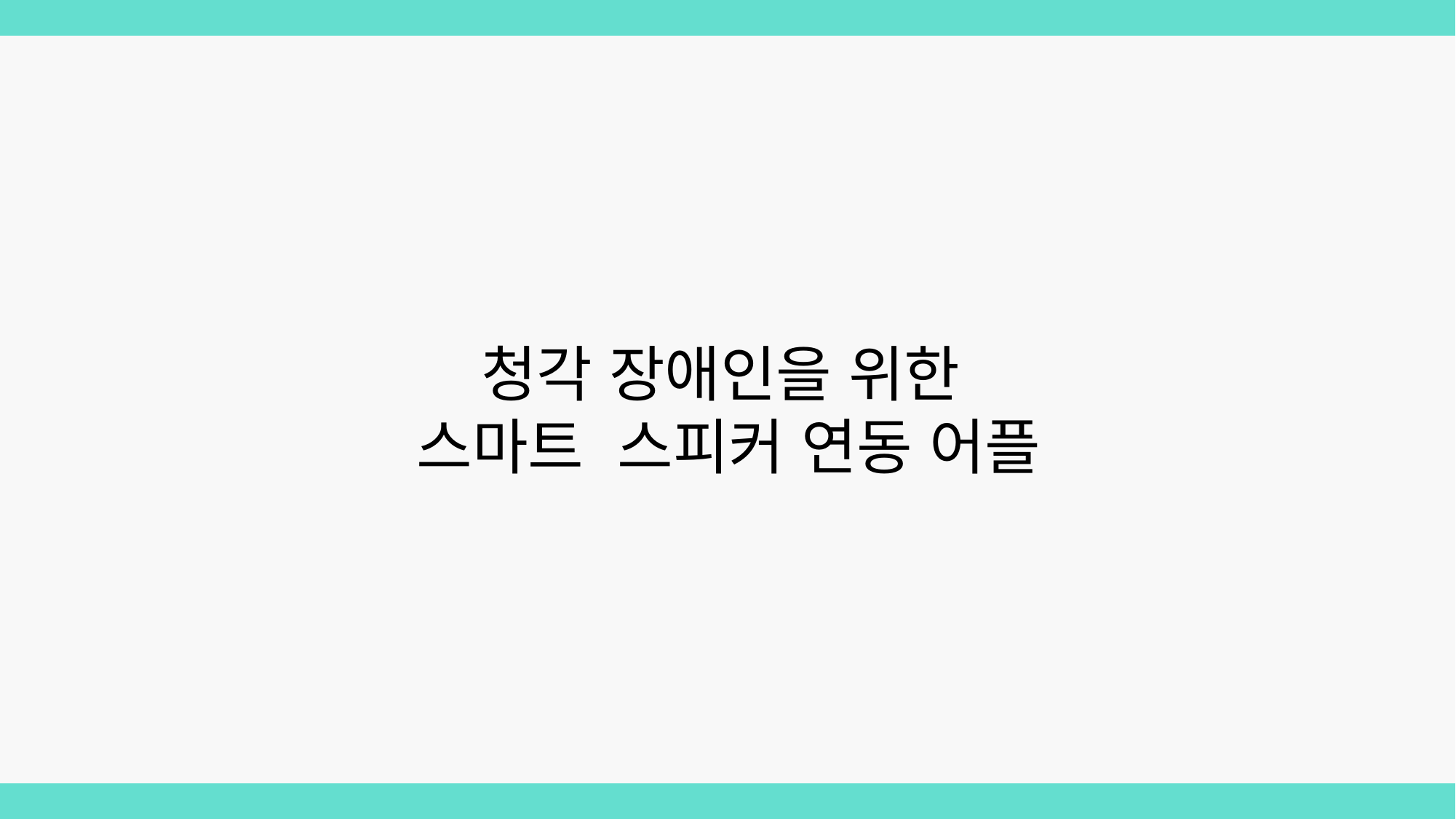

청각 장애인을 위한
스마트  스피커 연동 어플